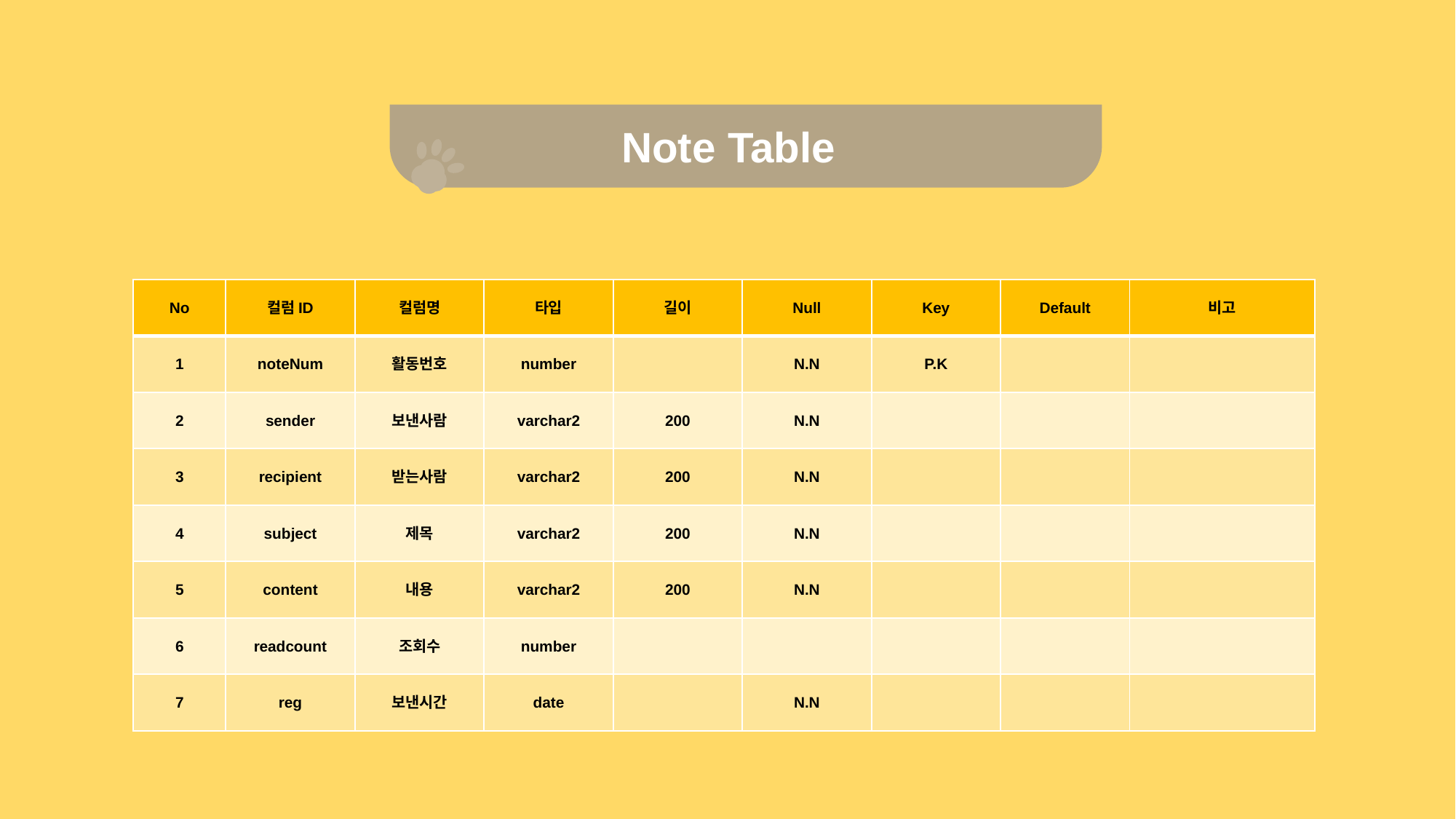

Note Table

| No | 컬럼ID | 컬럼명 | 타입 | 길이 | Null | Key | Default | 비고 |
| --- | --- | --- | --- | --- | --- | --- | --- | --- |
| 1 | noteNum | 활동번호 | number |  | N.N | P.K |  |  |
| 2 | sender | 보낸사람 | varchar2 | 200 | N.N |  |  |  |
| 3 | recipient | 받는사람 | varchar2 | 200 | N.N |  |  |  |
| 4 | subject | 제목 | varchar2 | 200 | N.N |  |  |  |
| 5 | content | 내용 | varchar2 | 200 | N.N |  |  |  |
| 6 | readcount | 조회수 | number |  |  |  |  |  |
| 7 | reg | 보낸시간 | date |  | N.N |  |  |  |